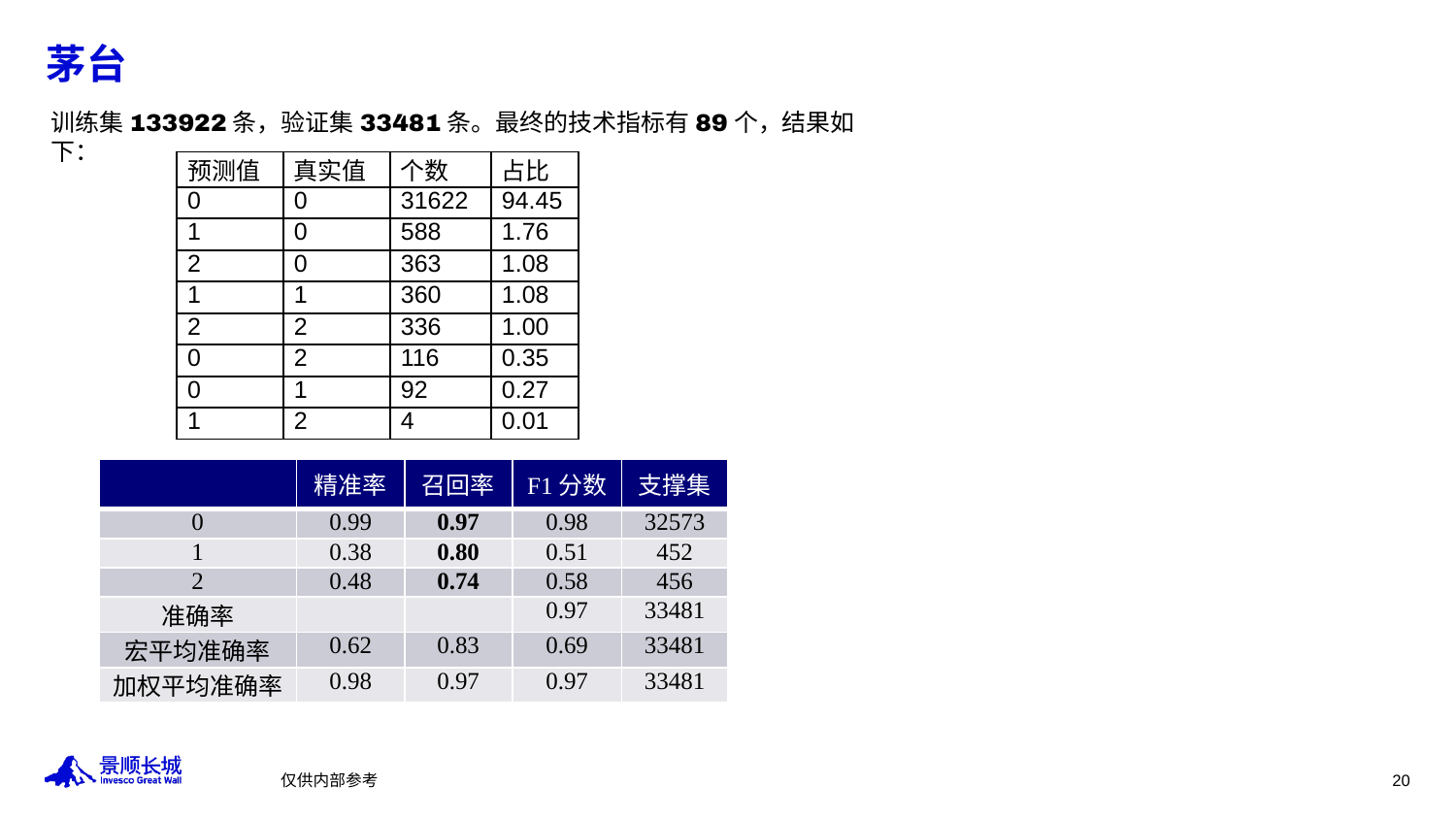

# 茅台
训练集133922条，验证集33481条。最终的技术指标有89个，结果如下：
| 预测值 | 真实值 | 个数 | 占比 |
| --- | --- | --- | --- |
| 0 | 0 | 31622 | 94.45 |
| 1 | 0 | 588 | 1.76 |
| 2 | 0 | 363 | 1.08 |
| 1 | 1 | 360 | 1.08 |
| 2 | 2 | 336 | 1.00 |
| 0 | 2 | 116 | 0.35 |
| 0 | 1 | 92 | 0.27 |
| 1 | 2 | 4 | 0.01 |
|  | 精准率 | 召回率 | F1分数 | 支撑集 |
| --- | --- | --- | --- | --- |
| 0 | 0.99 | 0.97 | 0.98 | 32573 |
| 1 | 0.38 | 0.80 | 0.51 | 452 |
| 2 | 0.48 | 0.74 | 0.58 | 456 |
| 准确率 |  |  | 0.97 | 33481 |
| 宏平均准确率 | 0.62 | 0.83 | 0.69 | 33481 |
| 加权平均准确率 | 0.98 | 0.97 | 0.97 | 33481 |
仅供内部参考
20